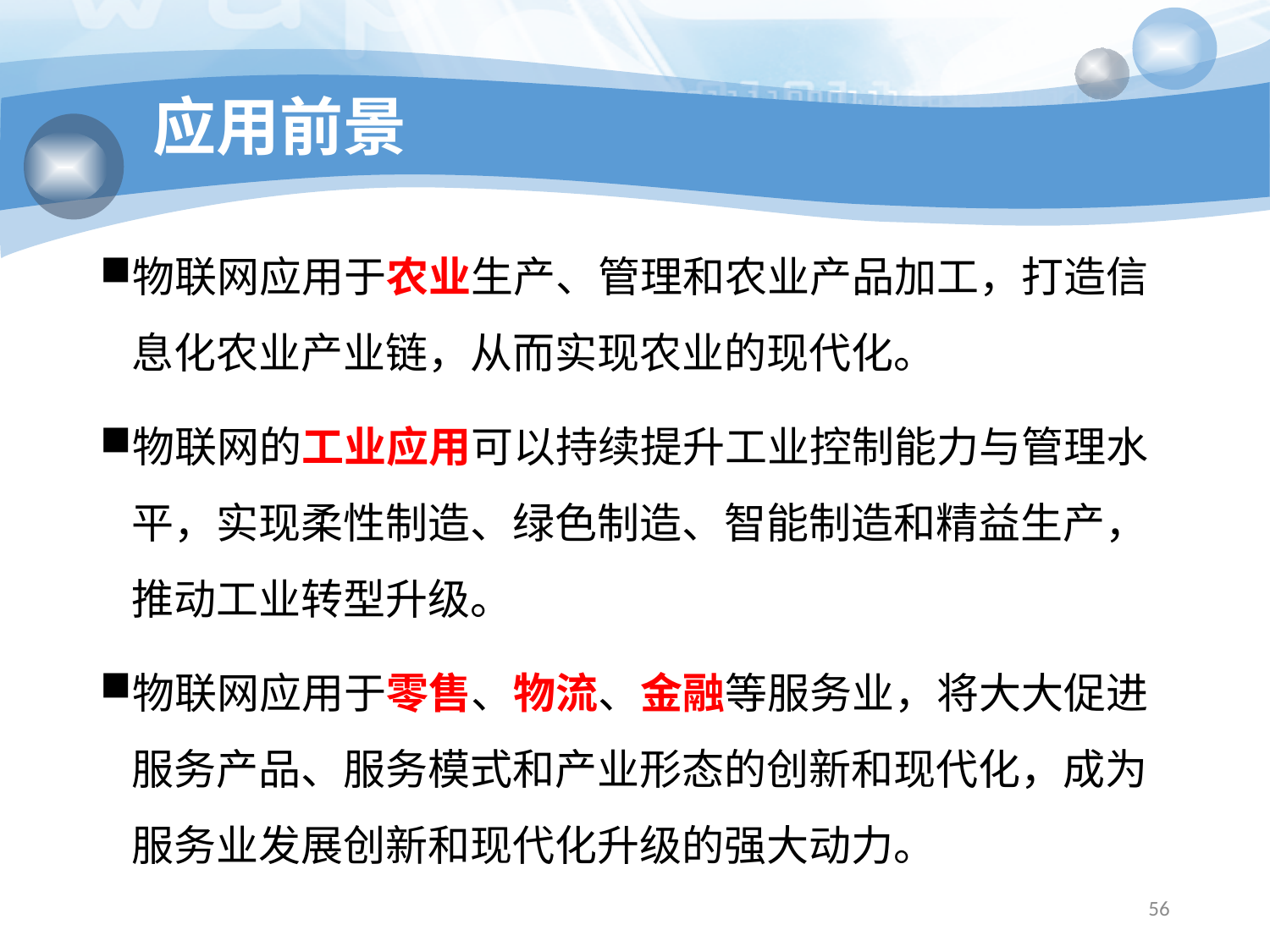

# 应用前景
物联网应用于农业生产、管理和农业产品加工，打造信息化农业产业链，从而实现农业的现代化。
物联网的工业应用可以持续提升工业控制能力与管理水平，实现柔性制造、绿色制造、智能制造和精益生产，推动工业转型升级。
物联网应用于零售、物流、金融等服务业，将大大促进服务产品、服务模式和产业形态的创新和现代化，成为服务业发展创新和现代化升级的强大动力。
56